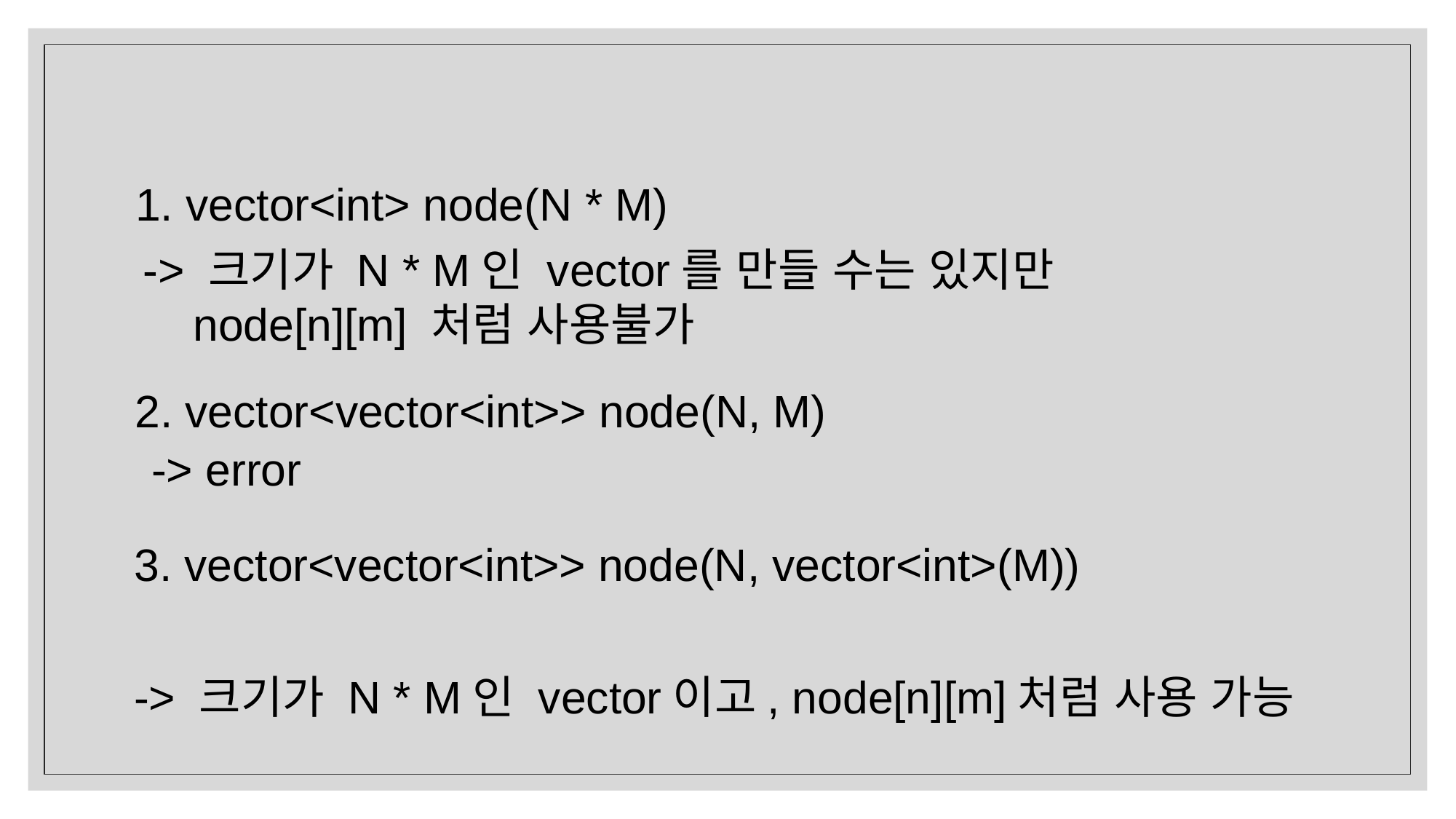

1. vector<int> node(N * M)
-> 크기가 N * M인 vector를 만들 수는 있지만
    node[n][m] 처럼 사용불가
2. vector<vector<int>> node(N, M)
-> error
3. vector<vector<int>> node(N, vector<int>(M))
-> 크기가 N * M인 vector이고, node[n][m]처럼 사용 가능